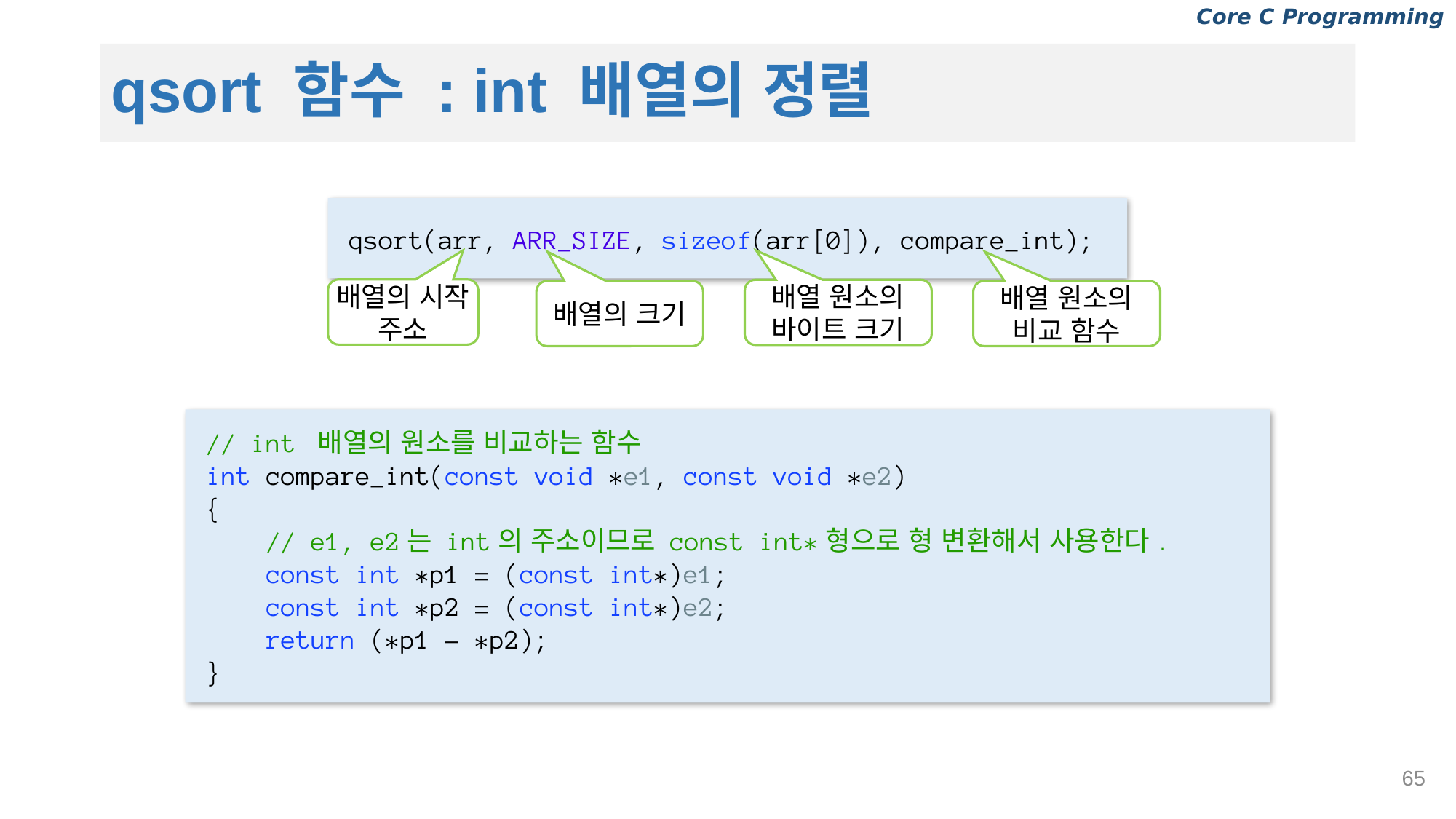

# qsort 함수 : int 배열의 정렬

qsort(arr, ARR_SIZE, sizeof(arr[0]), compare_int);
배열의 시작 주소
배열 원소의 바이트 크기
배열의 크기
배열 원소의 비교 함수
// int 배열의 원소를 비교하는 함수
int compare_int(const void *e1, const void *e2)
{
    // e1, e2는 int의 주소이므로 const int*형으로 형 변환해서 사용한다.
    const int *p1 = (const int*)e1;
    const int *p2 = (const int*)e2;
    return (*p1 - *p2);
}
65